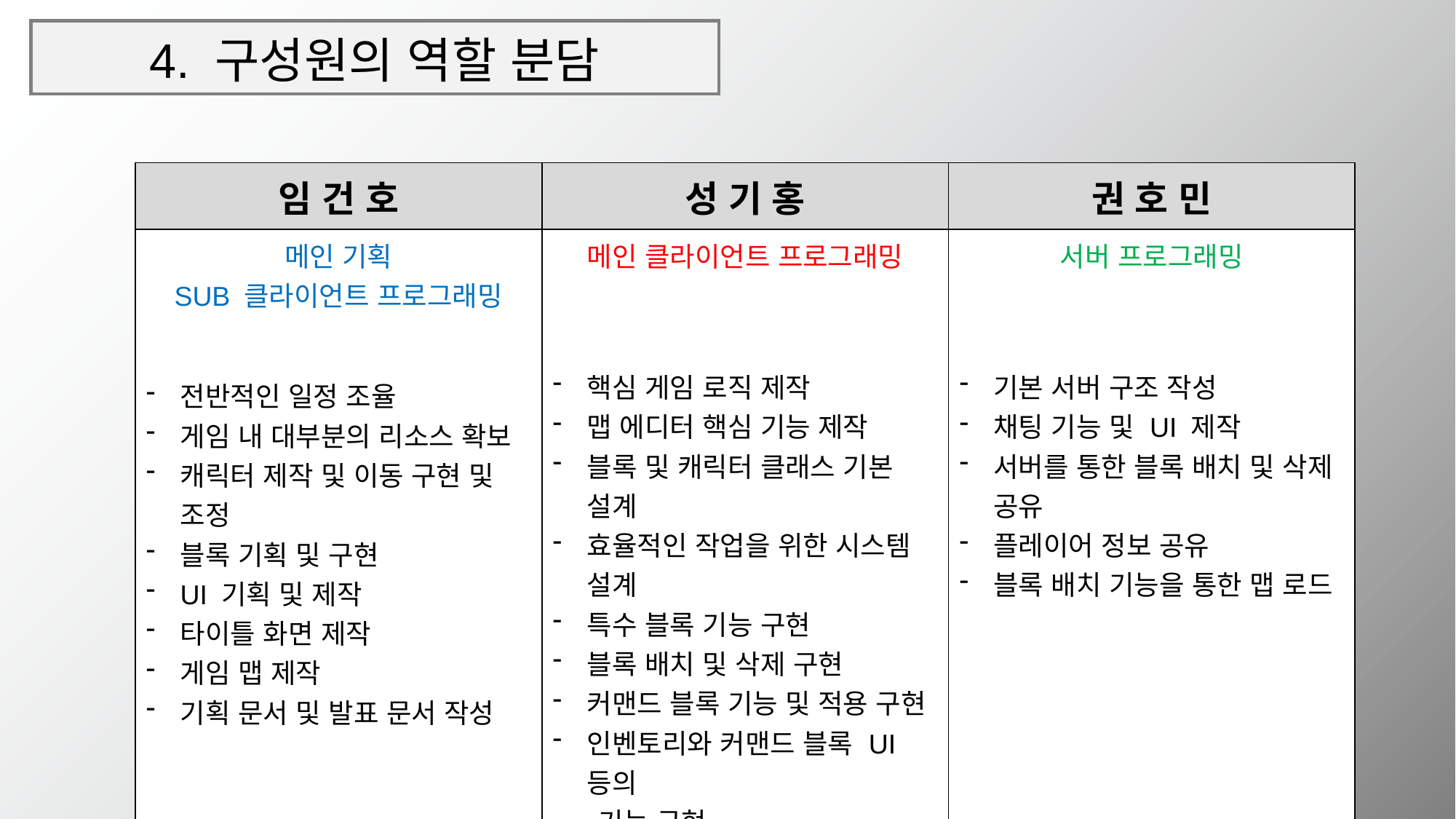

# 4. 구성원의 역할 분담
| 임 건 호 | 성 기 홍 | 권 호 민 |
| --- | --- | --- |
| 메인 기획 SUB 클라이언트 프로그래밍 전반적인 일정 조율 게임 내 대부분의 리소스 확보 캐릭터 제작 및 이동 구현 및 조정 블록 기획 및 구현 UI 기획 및 제작 타이틀 화면 제작 게임 맵 제작 기획 문서 및 발표 문서 작성 | 메인 클라이언트 프로그래밍 핵심 게임 로직 제작 맵 에디터 핵심 기능 제작 블록 및 캐릭터 클래스 기본 설계 효율적인 작업을 위한 시스템 설계 특수 블록 기능 구현 블록 배치 및 삭제 구현 커맨드 블록 기능 및 적용 구현 인벤토리와 커맨드 블록 UI 등의 기능 구현 맵 저장 및 불러오기 구현 | 서버 프로그래밍 기본 서버 구조 작성 채팅 기능 및 UI 제작 서버를 통한 블록 배치 및 삭제 공유 플레이어 정보 공유 블록 배치 기능을 통한 맵 로드 |
6